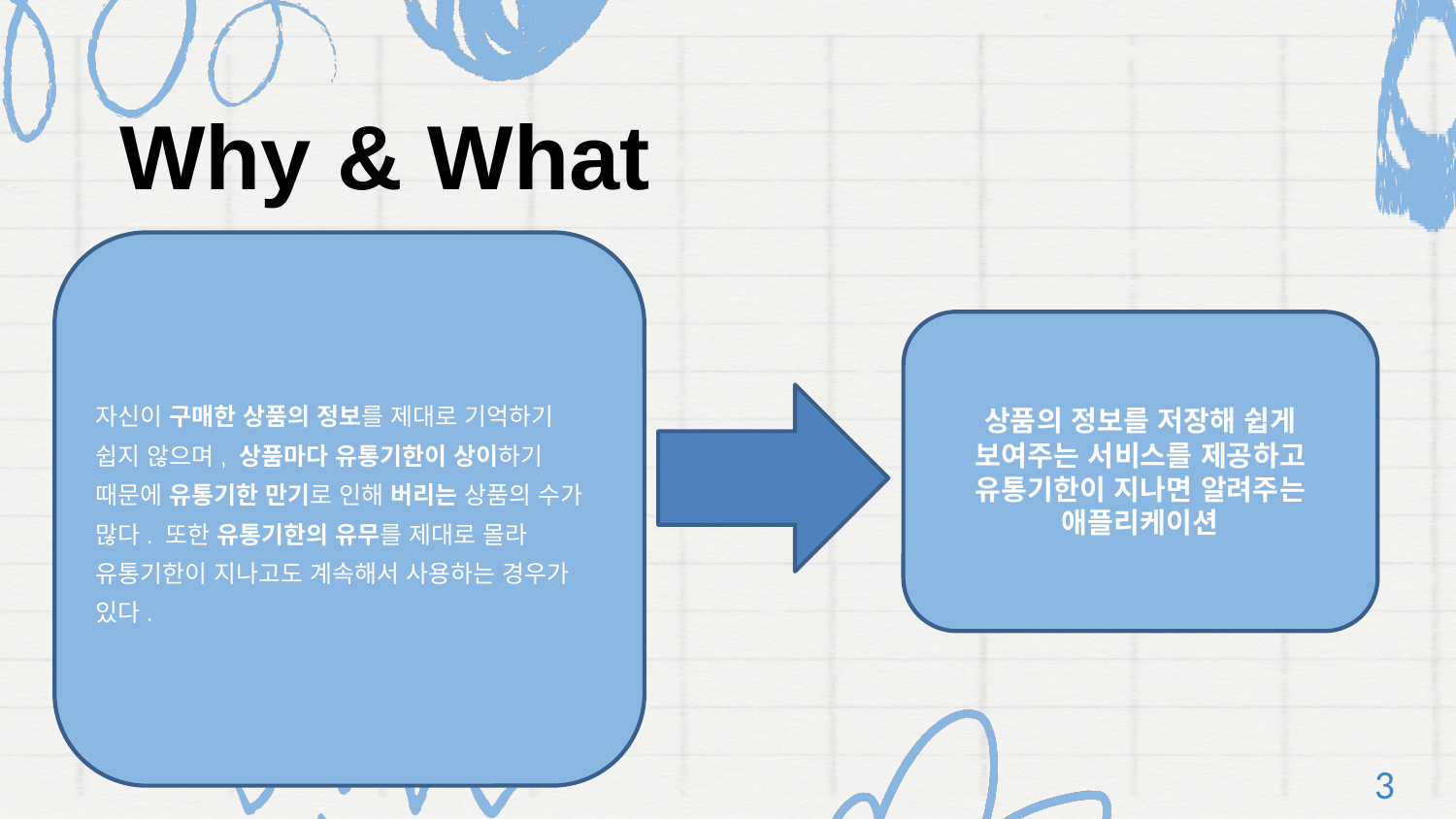

Why & What
자신이 구매한 상품의 정보를 제대로 기억하기 쉽지 않으며, 상품마다 유통기한이 상이하기 때문에 유통기한 만기로 인해 버리는 상품의 수가 많다. 또한 유통기한의 유무를 제대로 몰라 유통기한이 지나고도 계속해서 사용하는 경우가 있다.
상품의 정보를 저장해 쉽게 보여주는 서비스를 제공하고 유통기한이 지나면 알려주는 애플리케이션

3